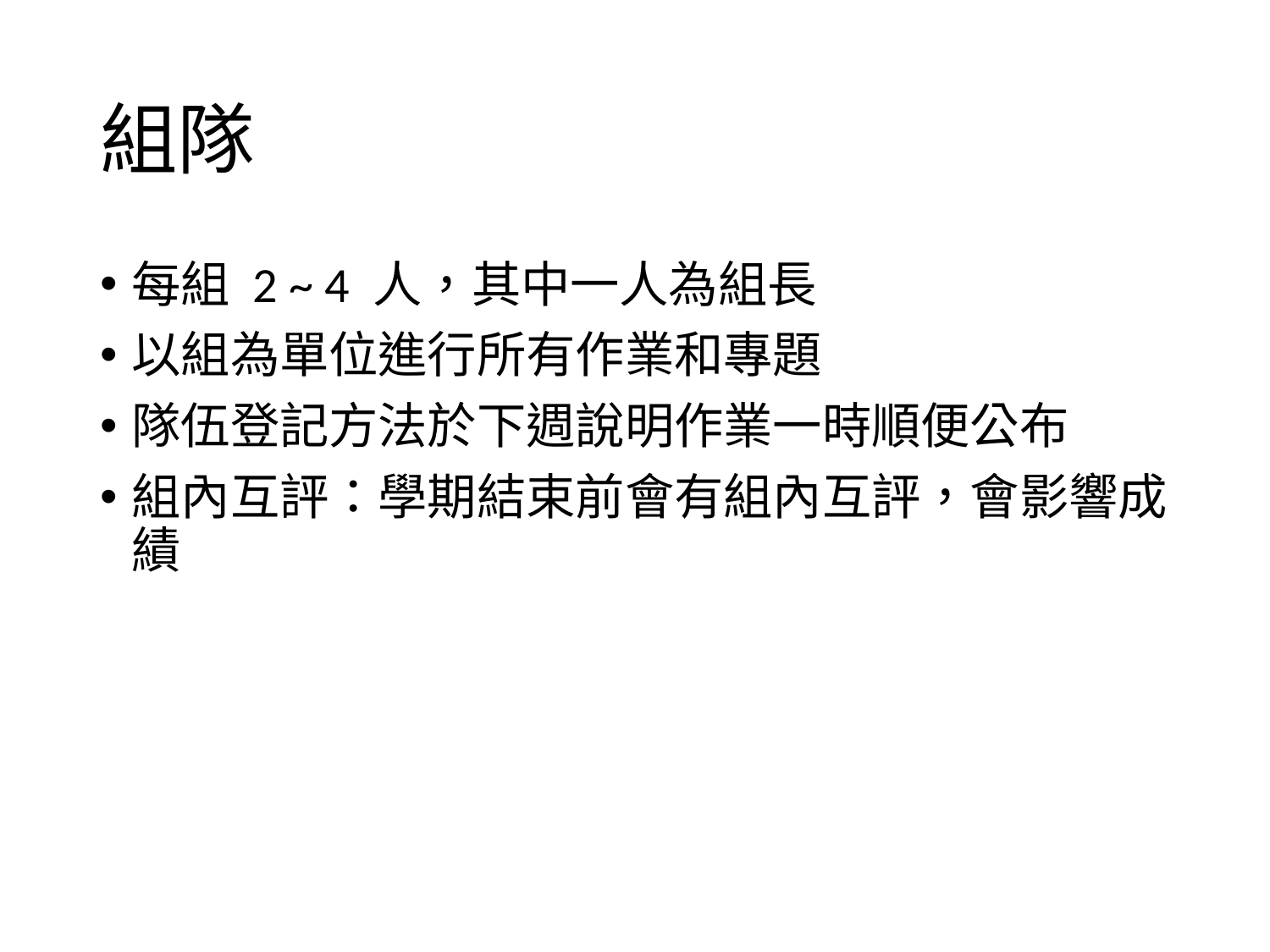

# 組隊
每組 2 ~ 4 人，其中一人為組長
以組為單位進行所有作業和專題
隊伍登記方法於下週說明作業一時順便公布
組內互評：學期結束前會有組內互評，會影響成績